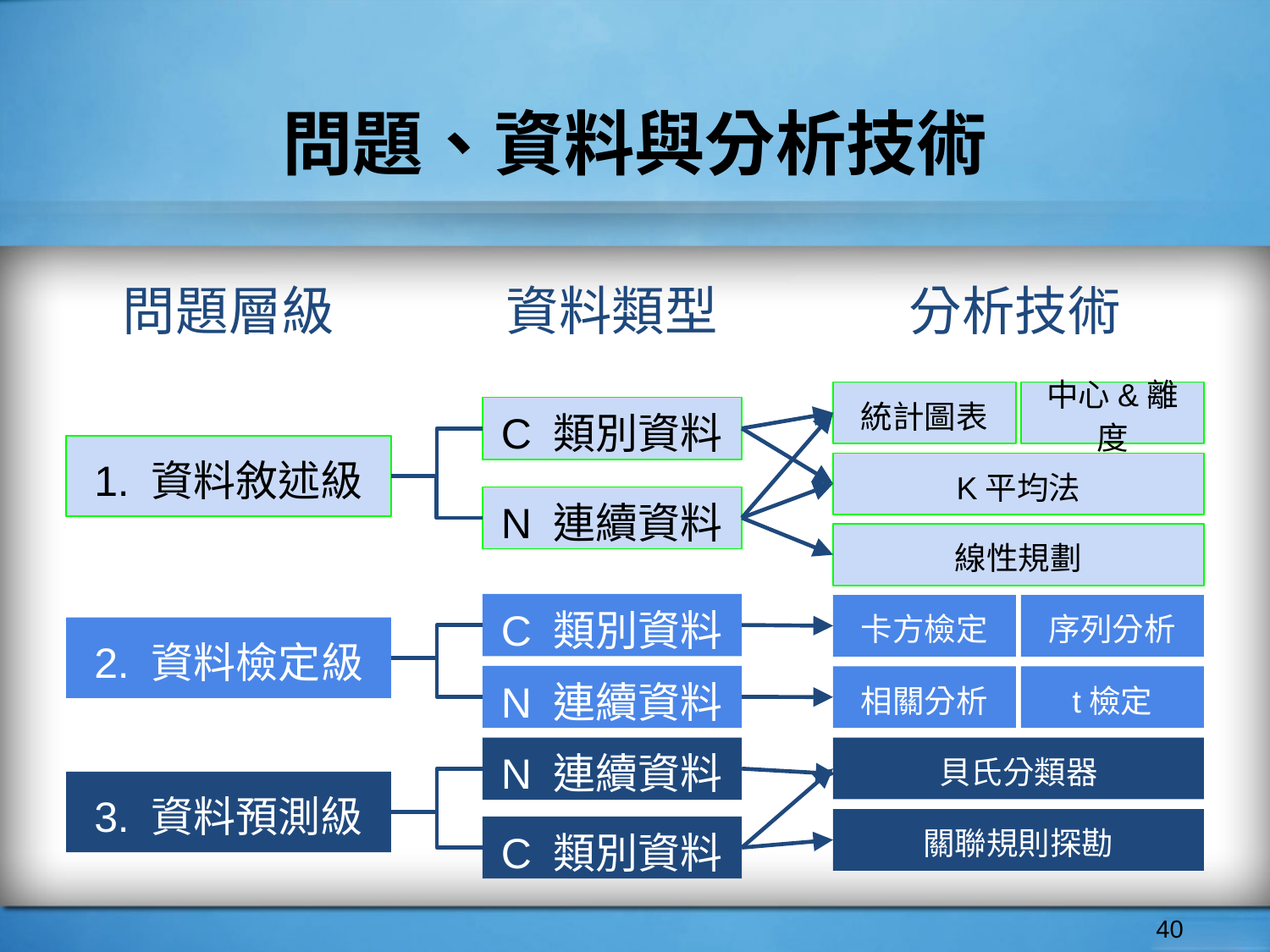

# 問題、資料與分析技術
問題層級
資料類型
分析技術
統計圖表
中心&離度
C 類別資料
1. 資料敘述級
K平均法
N 連續資料
線性規劃
C 類別資料
卡方檢定
序列分析
2. 資料檢定級
N 連續資料
相關分析
t檢定
N 連續資料
貝氏分類器
3. 資料預測級
關聯規則探勘
C 類別資料
40